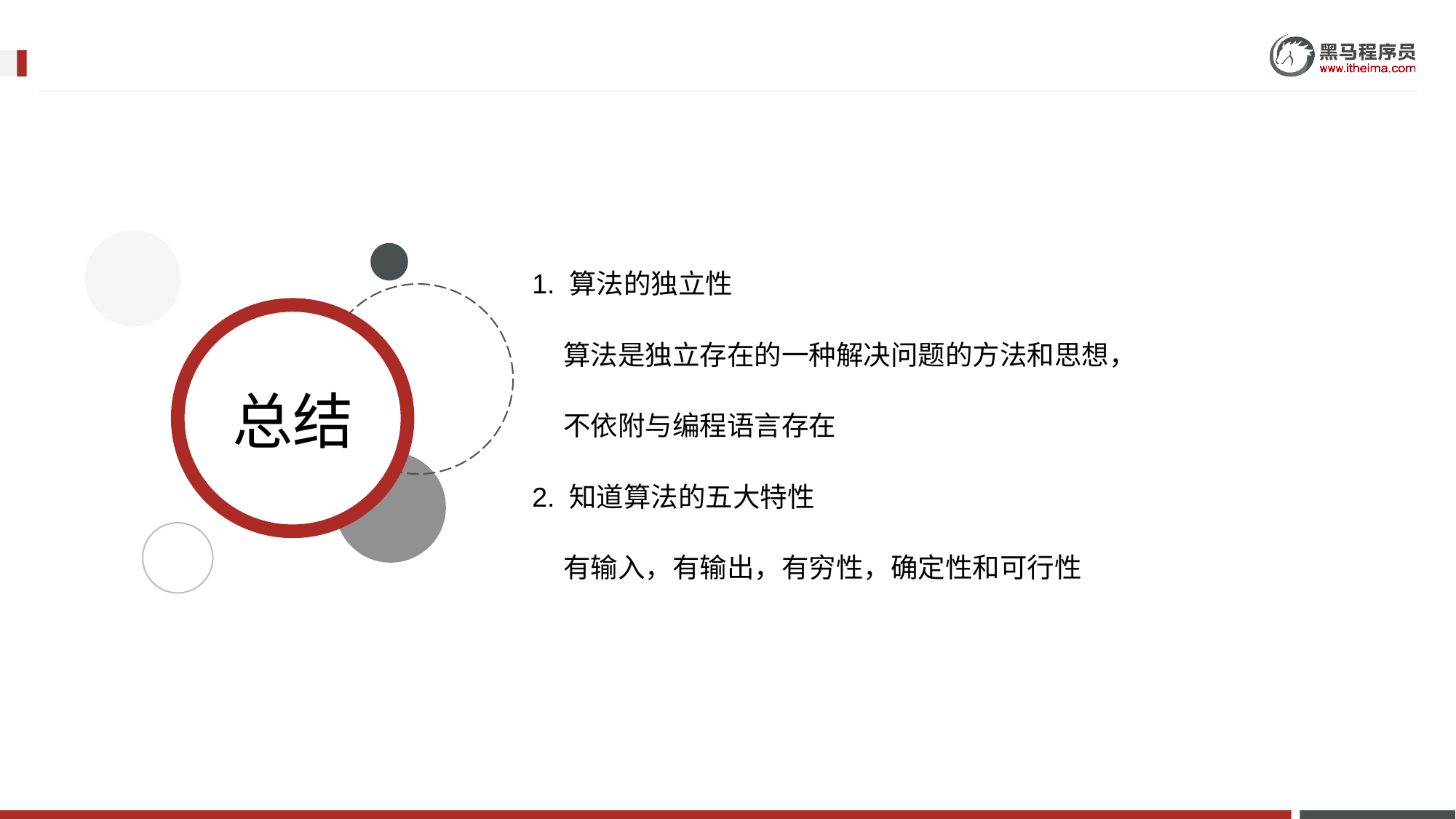

1. 算法的独立性
    算法是独立存在的一种解决问题的方法和思想，
    不依附与编程语言存在
2. 知道算法的五大特性
    有输入，有输出，有穷性，确定性和可行性